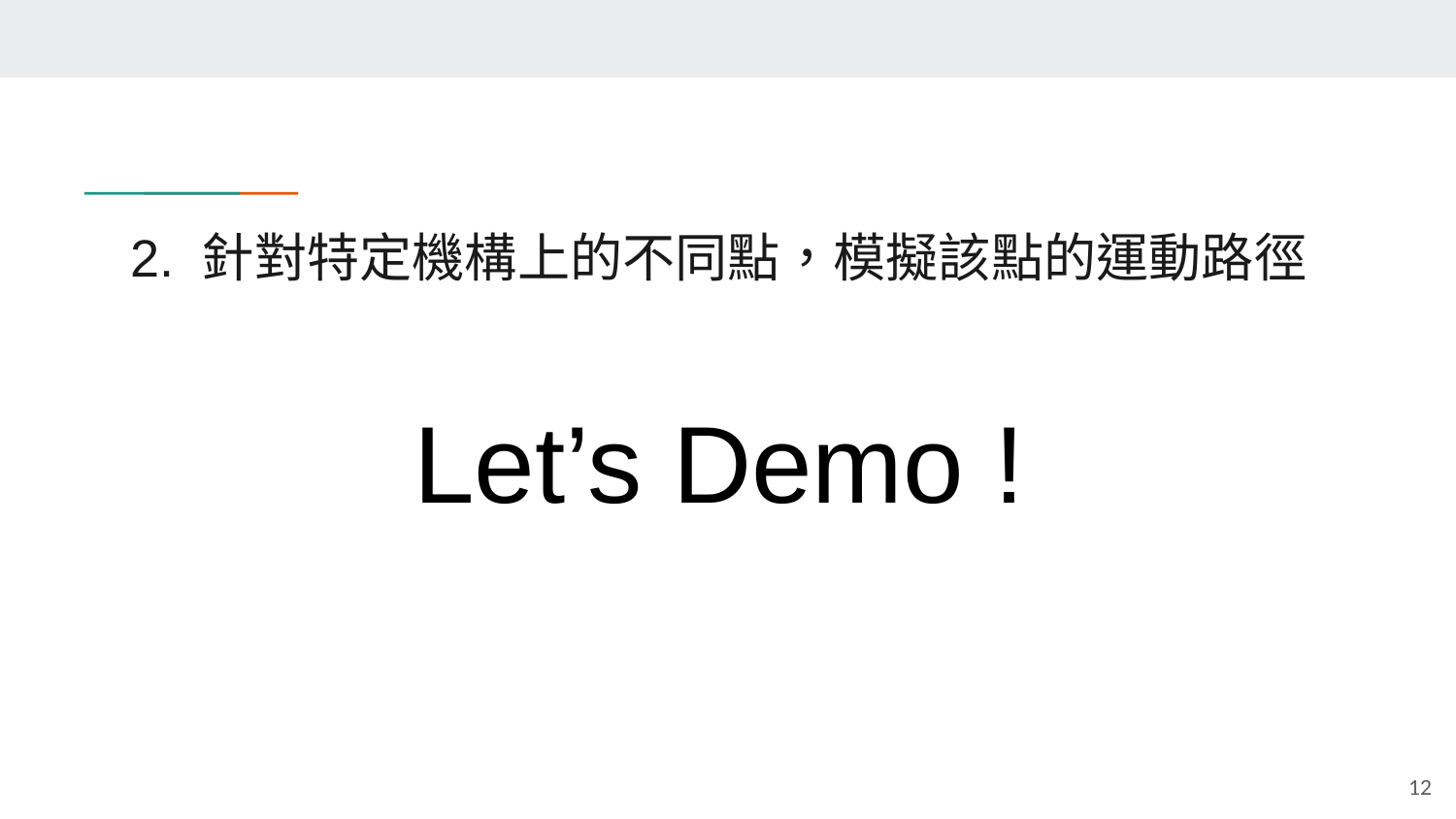

# 2. 針對特定機構上的不同點，模擬該點的運動路徑
Let’s Demo !
12